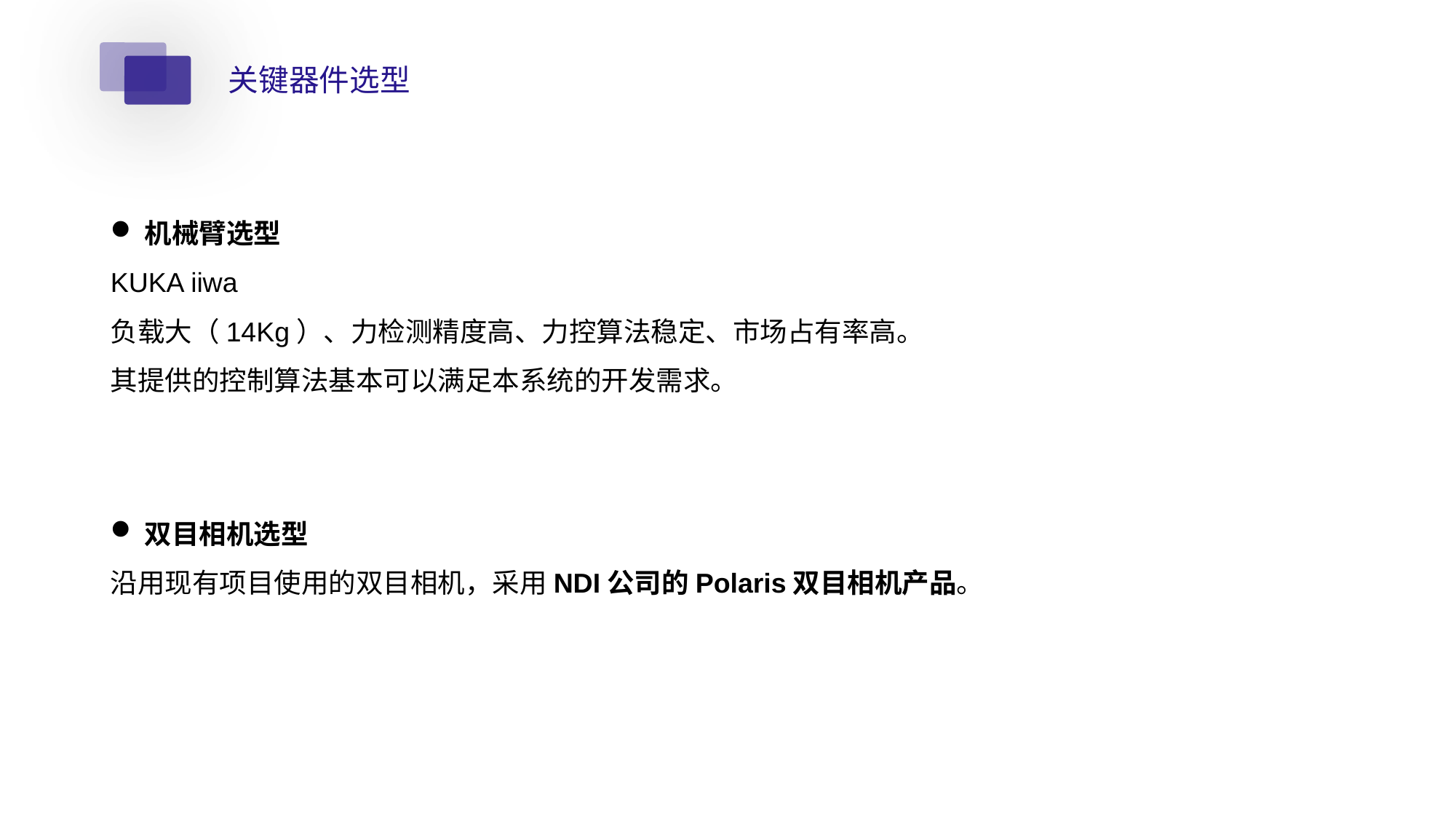

关键器件选型
机械臂选型
KUKA iiwa
负载大（14Kg）、力检测精度高、力控算法稳定、市场占有率高。
其提供的控制算法基本可以满足本系统的开发需求。
双目相机选型
沿用现有项目使用的双目相机，采用NDI公司的Polaris双目相机产品。